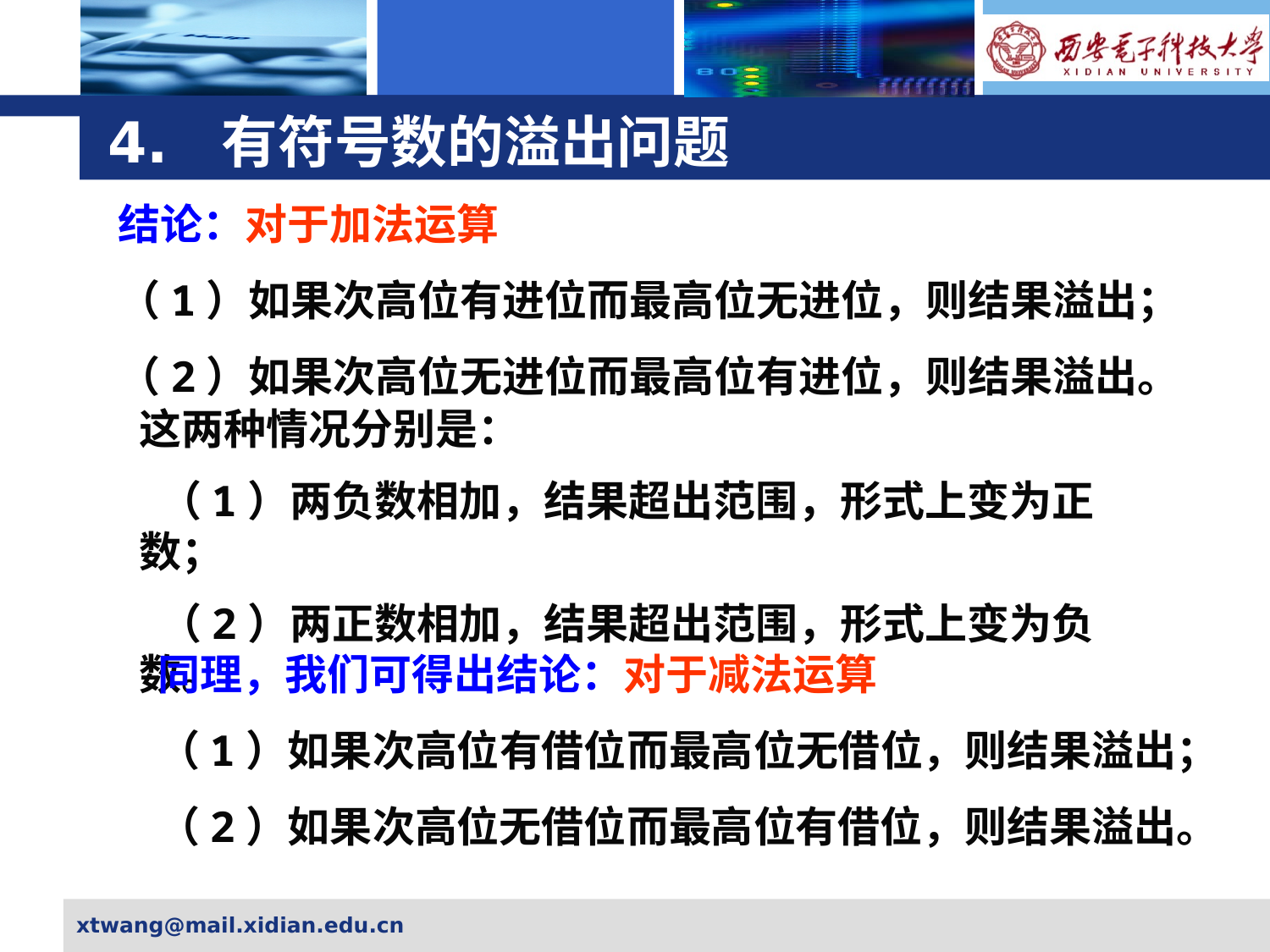

# 4.  有符号数的溢出问题
结论：对于加法运算
（1）如果次高位有进位而最高位无进位，则结果溢出；
（2）如果次高位无进位而最高位有进位，则结果溢出。

这两种情况分别是：
 （1）两负数相加，结果超出范围，形式上变为正数；
 （2）两正数相加，结果超出范围，形式上变为负数。

同理，我们可得出结论：对于减法运算
（1）如果次高位有借位而最高位无借位，则结果溢出；
（2）如果次高位无借位而最高位有借位，则结果溢出。

xtwang@mail.xidian.edu.cn